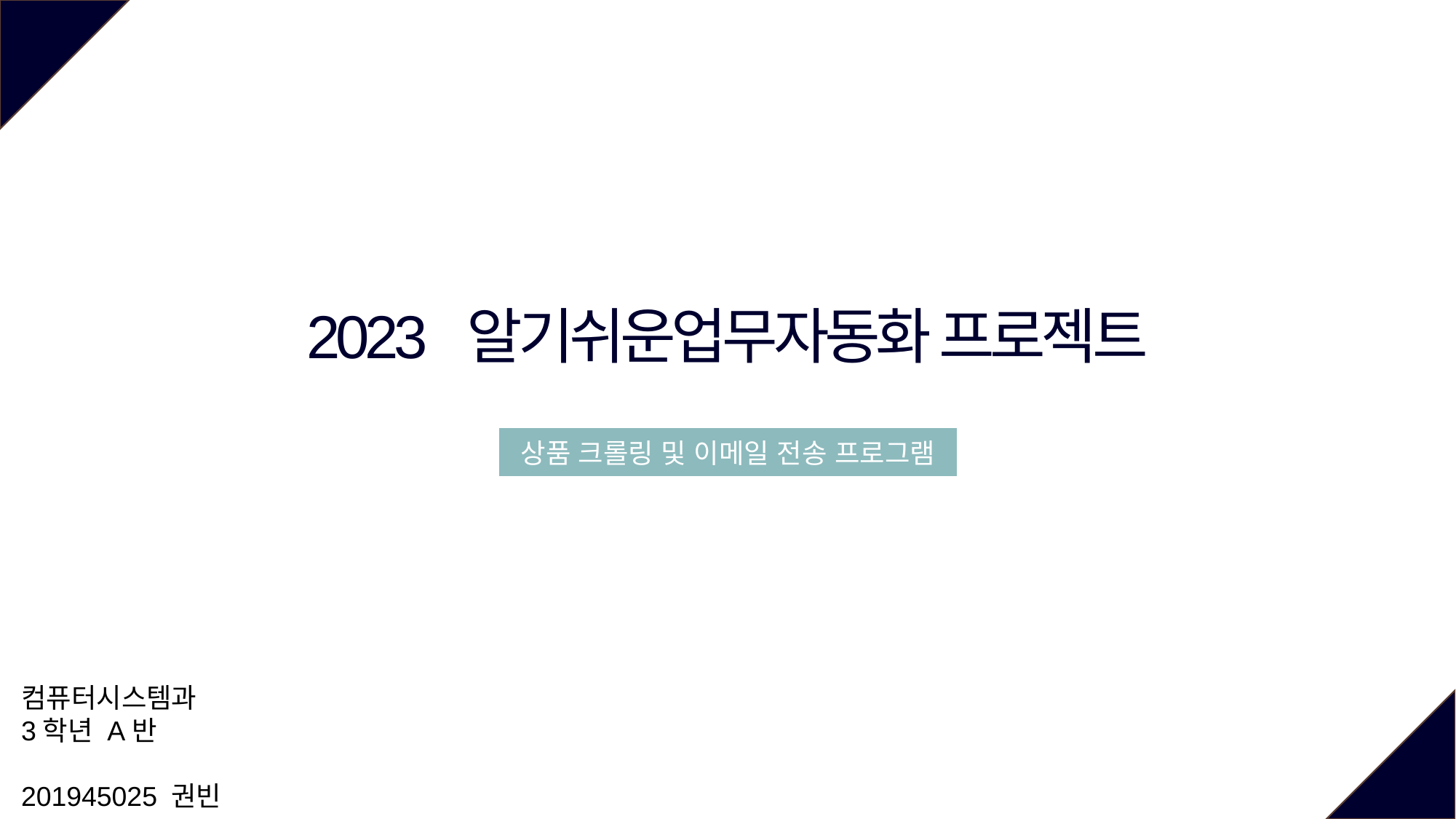

2023  알기쉬운업무자동화 프로젝트
상품 크롤링 및 이메일 전송 프로그램
컴퓨터시스템과
3학년 A반
201945025 권빈